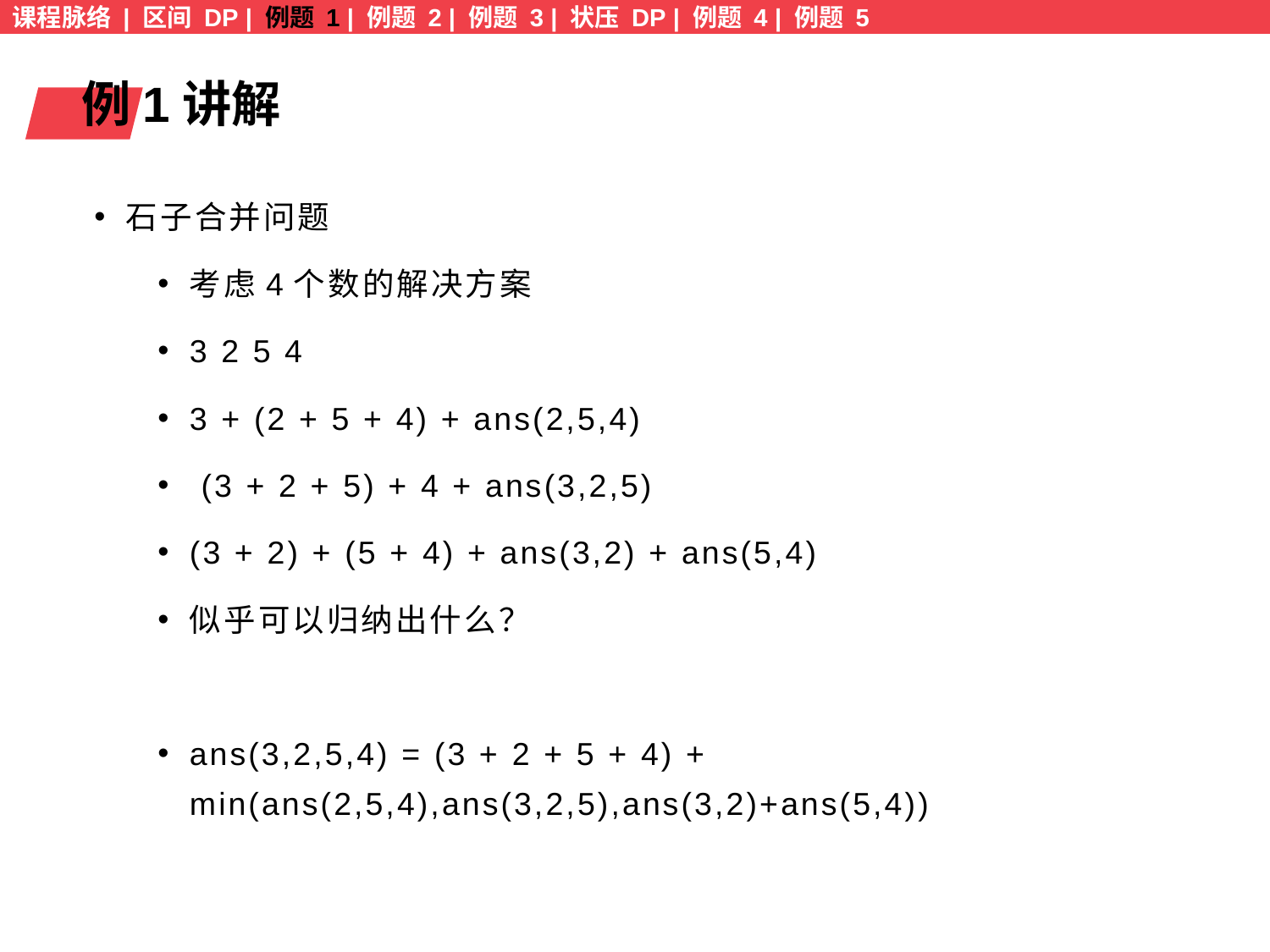

课程脉络 | 区间 DP | 例题 1 | 例题 2 | 例题 3 | 状压 DP | 例题 4 | 例题 5
例1讲解

石子合并问题
考虑4个数的解决方案
3 2 5 4
3 + (2 + 5 + 4) + ans(2,5,4)
 (3 + 2 + 5) + 4 + ans(3,2,5)
(3 + 2) + (5 + 4) + ans(3,2) + ans(5,4)
似乎可以归纳出什么？

ans(3,2,5,4) = (3 + 2 + 5 + 4) + min(ans(2,5,4),ans(3,2,5),ans(3,2)+ans(5,4))
10